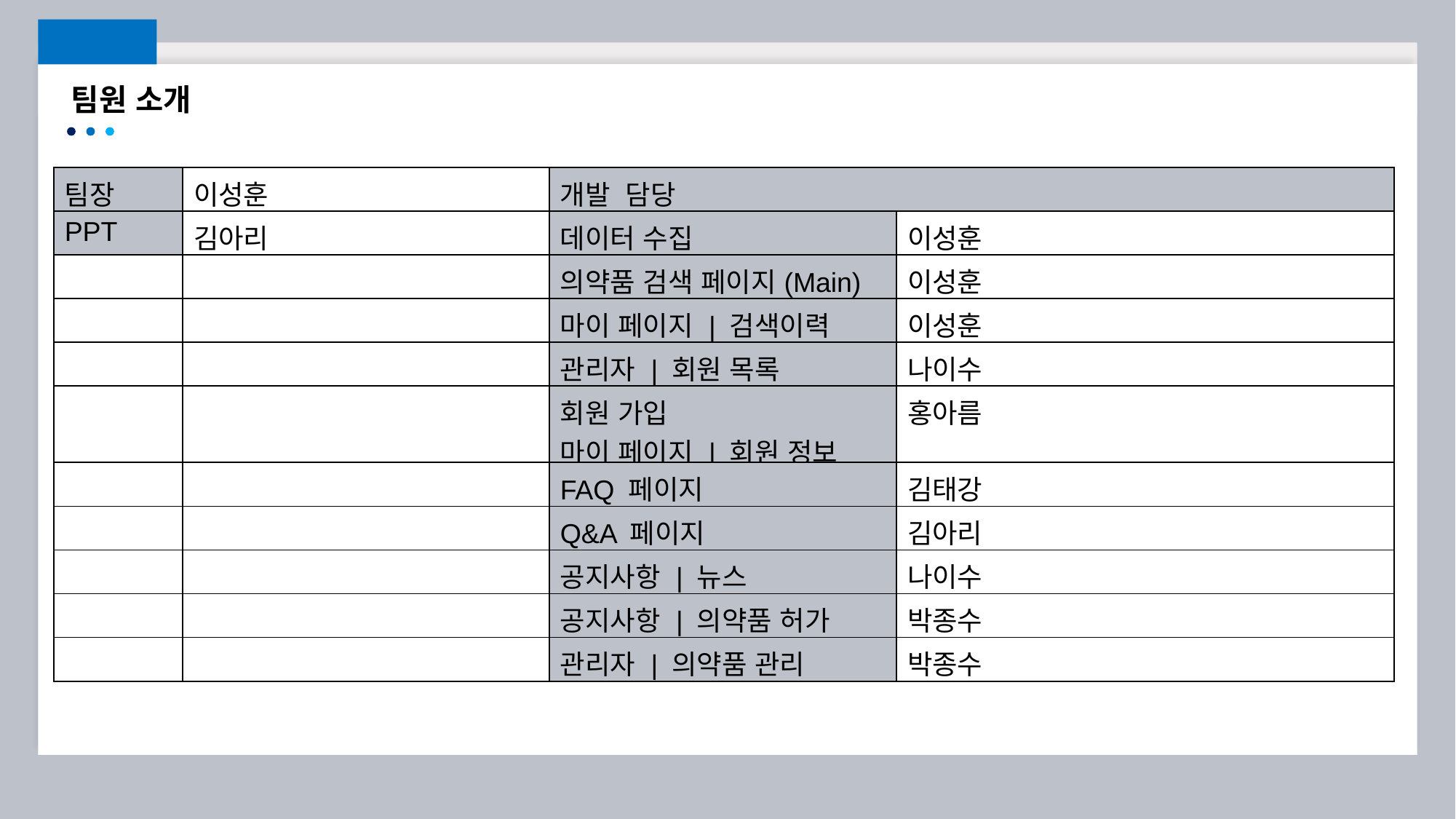

팀원 소개

| 팀장 | 이성훈 | 개발 담당 |  |
| --- | --- | --- | --- |
| PPT | 김아리 | 데이터 수집 | 이성훈 |
|  |  | 의약품 검색 페이지(Main) | 이성훈 |
|  |  | 마이 페이지 | 검색이력 | 이성훈 |
|  |  | 관리자 | 회원 목록 | 나이수 |
|  |  | 회원 가입 마이 페이지 | 회원 정보 | 홍아름 |
|  |  | FAQ 페이지 | 김태강 |
|  |  | Q&A 페이지 | 김아리 |
|  |  | 공지사항 | 뉴스 | 나이수 |
|  |  | 공지사항 | 의약품 허가 | 박종수 |
|  |  | 관리자 | 의약품 관리 | 박종수 |